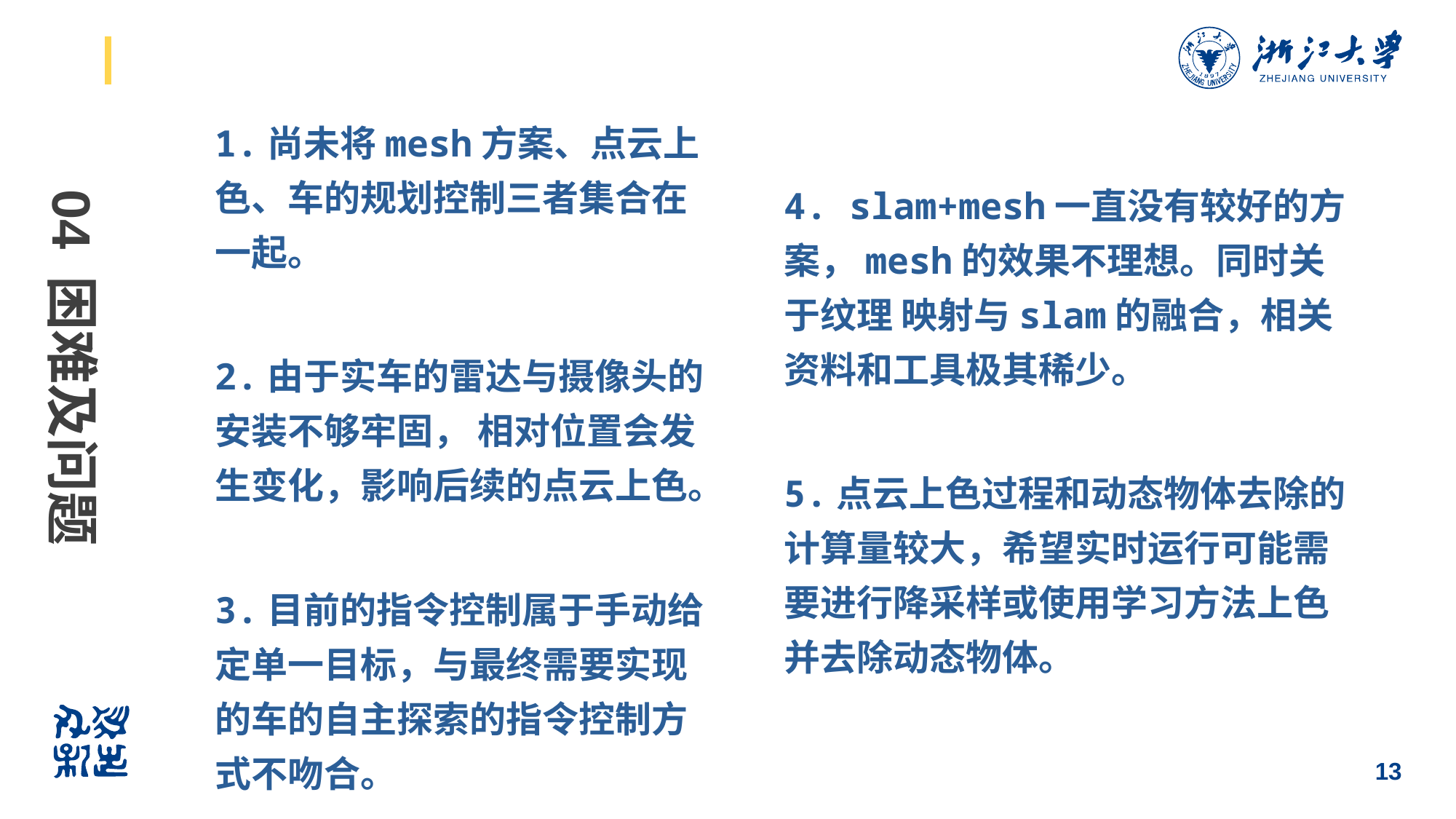

1.尚未将mesh方案、点云上色、车的规划控制三者集合在一起。

2.由于实车的雷达与摄像头的安装不够牢固， 相对位置会发生变化，影响后续的点云上色。

3.目前的指令控制属于手动给定单一目标，与最终需要实现的车的自主探索的指令控制方式不吻合。

4. slam+mesh一直没有较好的方案，mesh的效果不理想。同时关于纹理 映射与slam的融合，相关资料和工具极其稀少。

5.点云上色过程和动态物体去除的计算量较大，希望实时运行可能需要进行降采样或使用学习方法上色并去除动态物体。
04 困难及问题
13